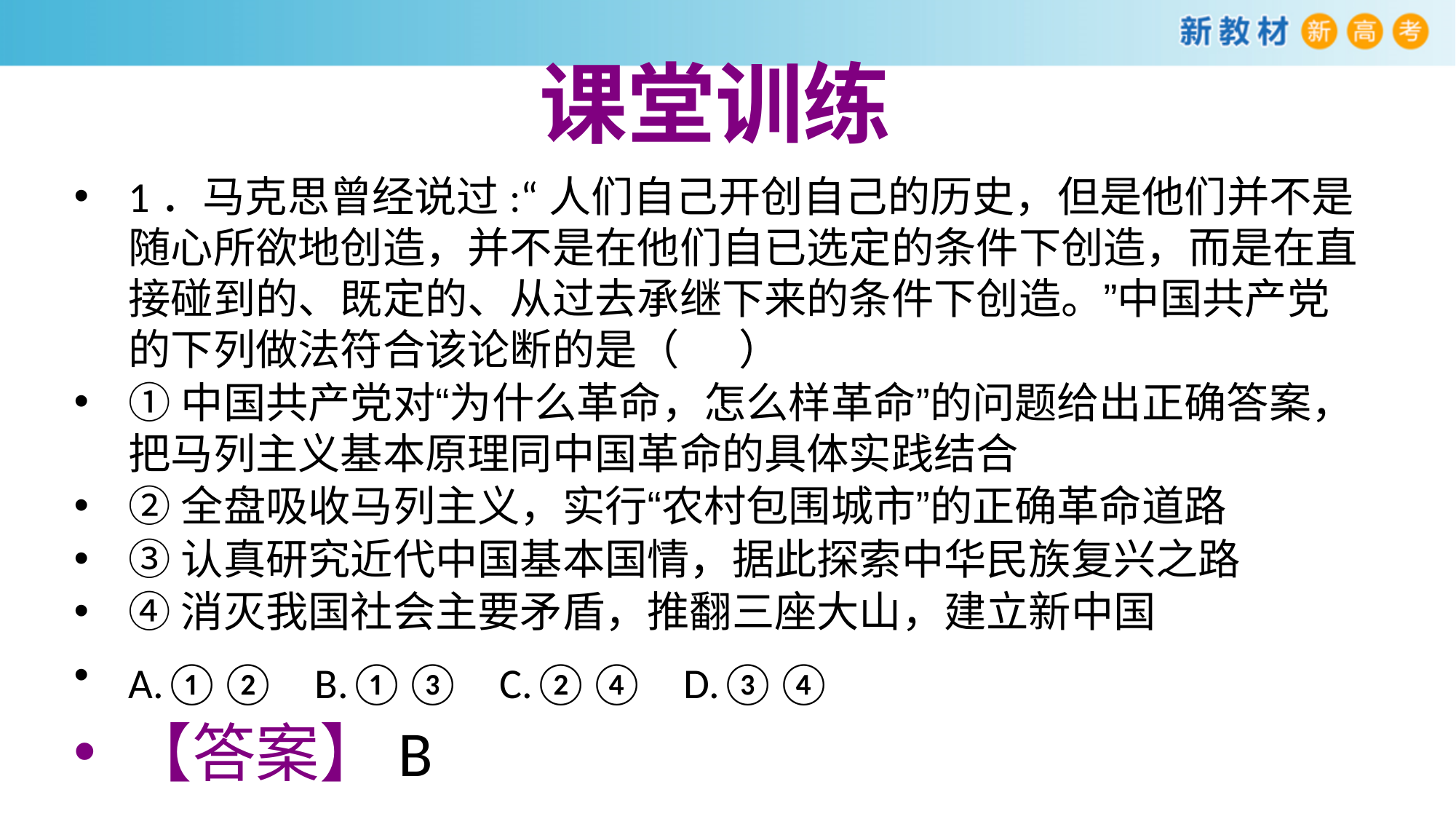

课堂训练
1．马克思曾经说过:“人们自己开创自己的历史，但是他们并不是随心所欲地创造，并不是在他们自已选定的条件下创造，而是在直接碰到的、既定的、从过去承继下来的条件下创造。”中国共产党的下列做法符合该论断的是（     ）
①中国共产党对“为什么革命，怎么样革命”的问题给出正确答案，把马列主义基本原理同中国革命的具体实践结合
②全盘吸收马列主义，实行“农村包围城市”的正确革命道路
③认真研究近代中国基本国情，据此探索中华民族复兴之路
④消灭我国社会主要矛盾，推翻三座大山，建立新中国
A.①②    B.①③    C.②④    D.③④
【答案】B